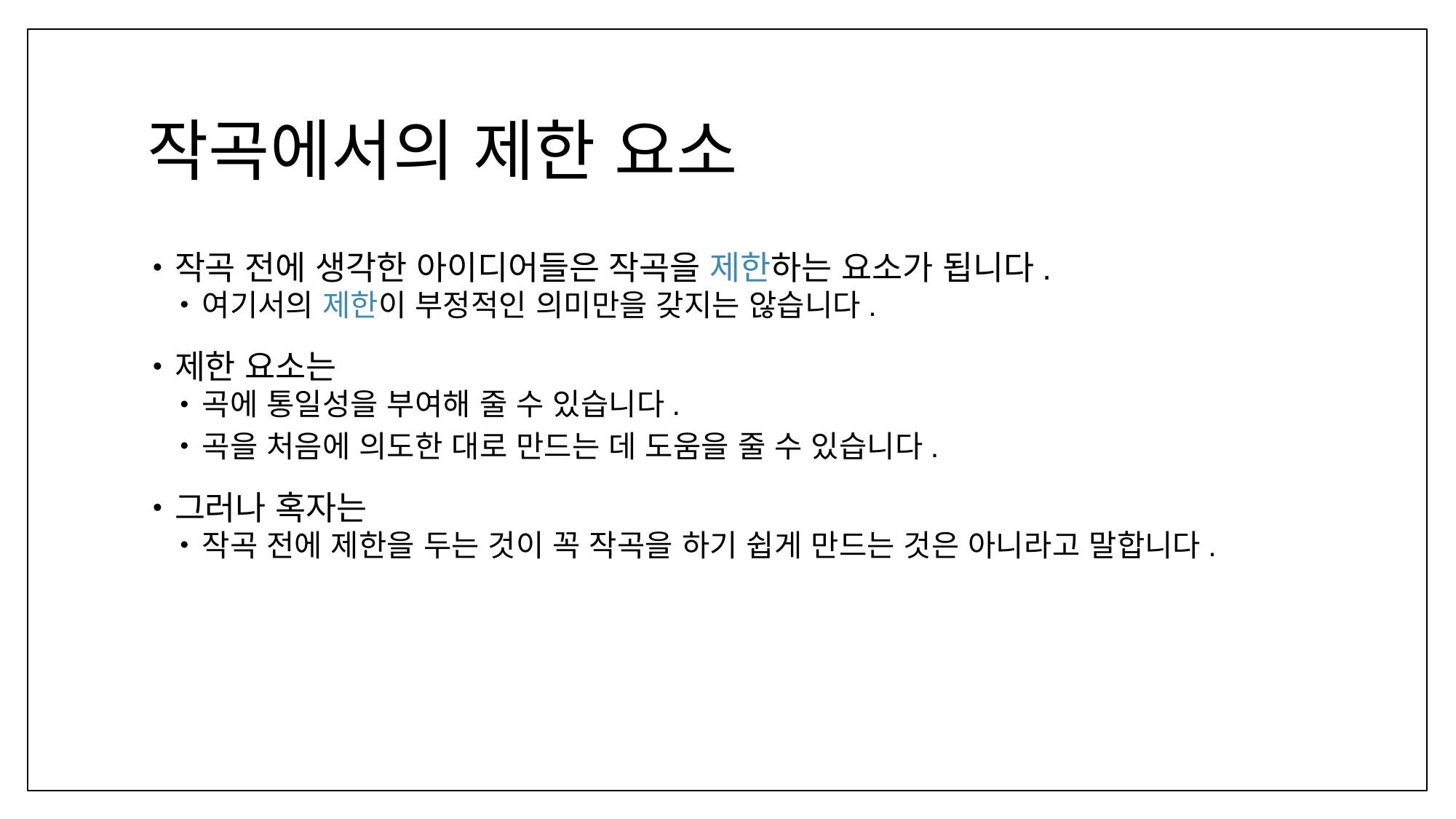

# 작곡에서의 제한 요소
작곡 전에 생각한 아이디어들은 작곡을 제한하는 요소가 됩니다.
여기서의 제한이 부정적인 의미만을 갖지는 않습니다.
제한 요소는
곡에 통일성을 부여해 줄 수 있습니다.
곡을 처음에 의도한 대로 만드는 데 도움을 줄 수 있습니다.
그러나 혹자는
작곡 전에 제한을 두는 것이 꼭 작곡을 하기 쉽게 만드는 것은 아니라고 말합니다.